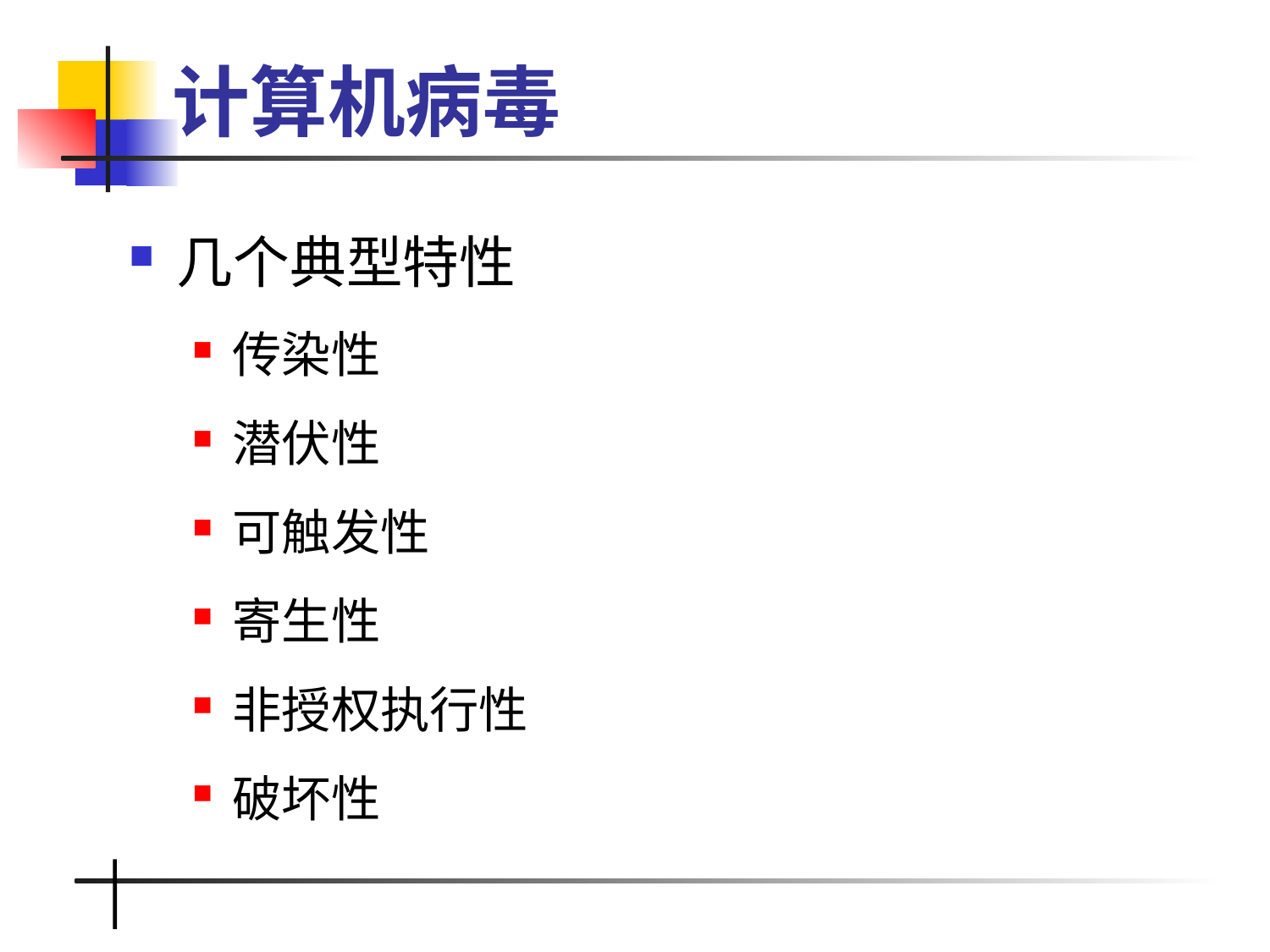

# 计算机病毒
几个典型特性
传染性
潜伏性
可触发性
寄生性
非授权执行性
破坏性